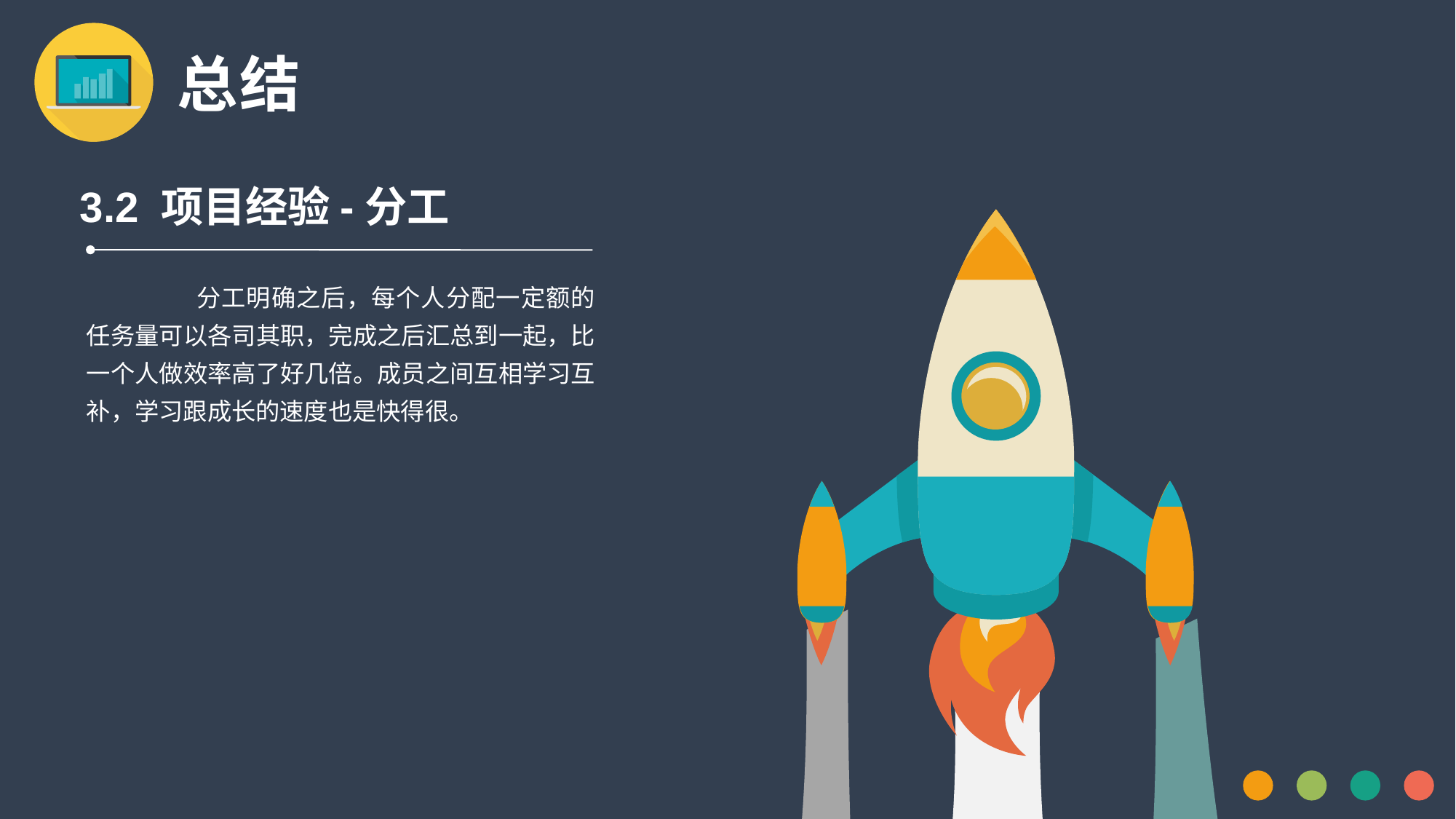

总结
3.2 项目经验-分工

	分工明确之后，每个人分配一定额的任务量可以各司其职，完成之后汇总到一起，比一个人做效率高了好几倍。成员之间互相学习互补，学习跟成长的速度也是快得很。